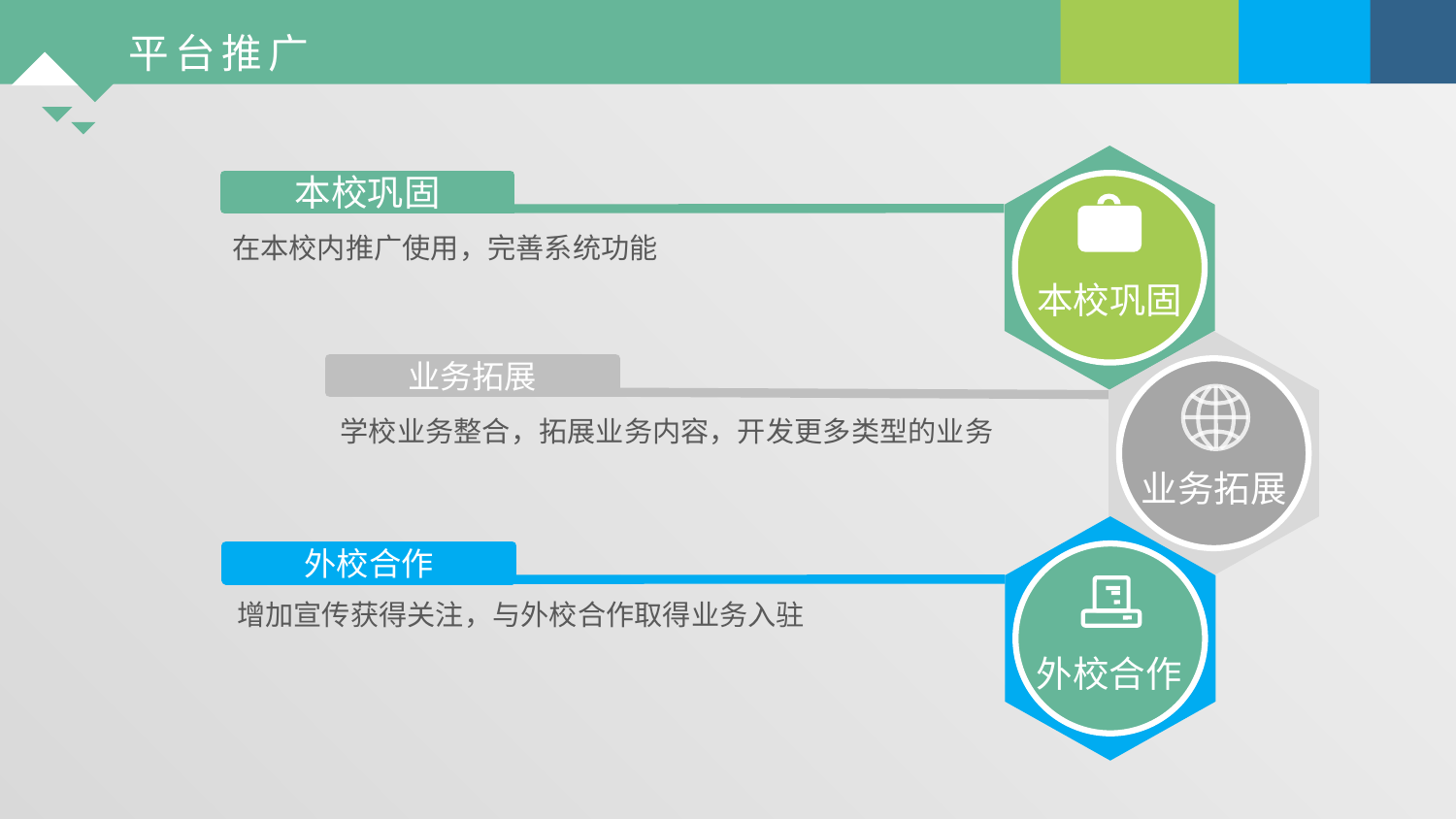

本校巩固
本校巩固
在本校内推广使用，完善系统功能

业务拓展
业务拓展
学校业务整合，拓展业务内容，开发更多类型的业务

外校合作
外校合作
增加宣传获得关注，与外校合作取得业务入驻